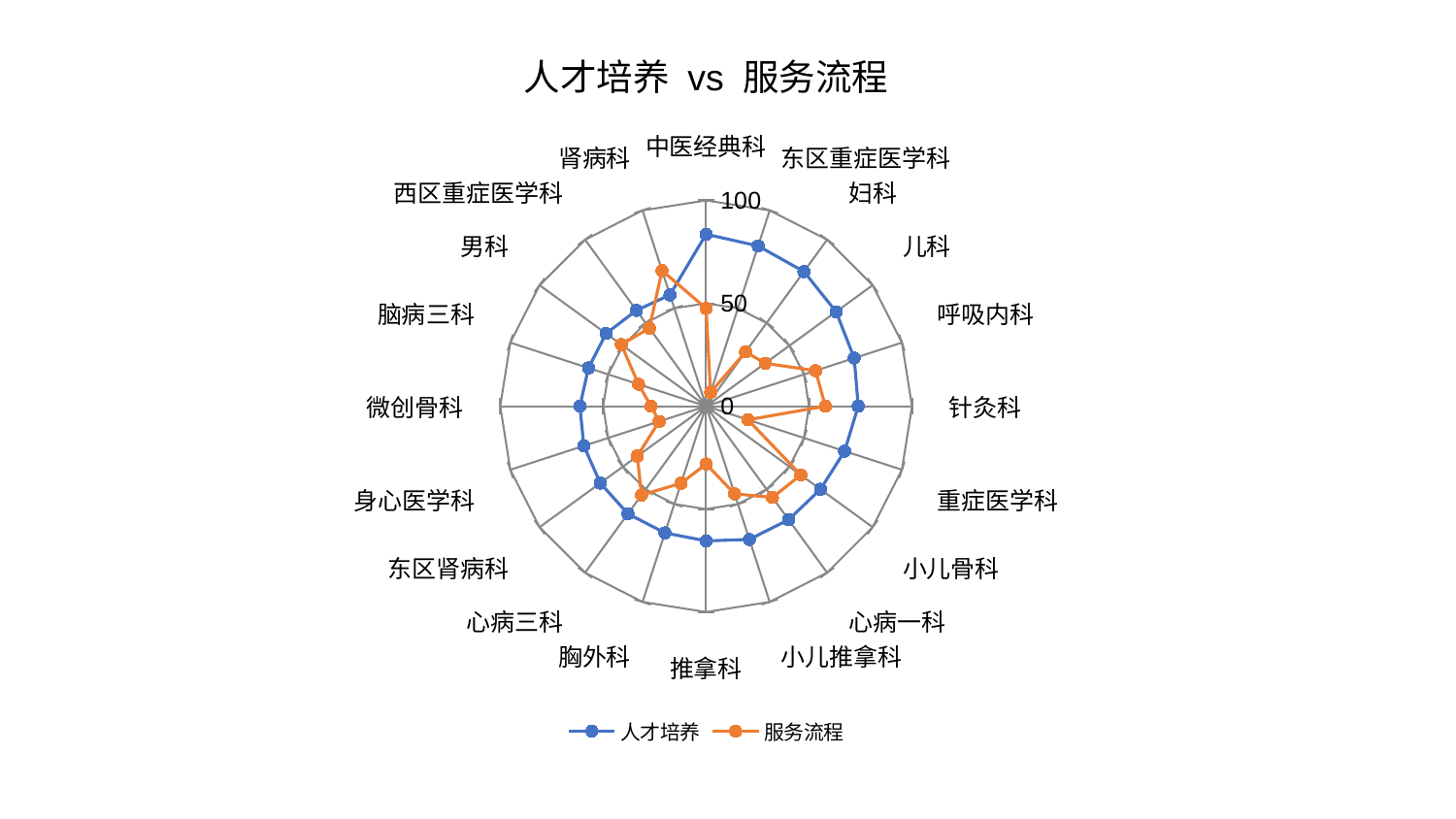

### Chart: 人才培养 vs 服务流程

| Category | 人才培养 | 服务流程 |
|---|---|---|
| 中医经典科 | 83.57223997374713 | 47.51242374395102 |
| 东区重症医学科 | 81.86022853627856 | 7.020303368819615 |
| 妇科 | 80.83475489443515 | 32.61843241130894 |
| 儿科 | 78.05654322250422 | 35.465529310771345 |
| 呼吸内科 | 75.66609034169288 | 55.91426322802941 |
| 针灸科 | 73.89291855948896 | 57.929093978147264 |
| 重症医学科 | 70.73844100047283 | 21.387325298835194 |
| 小儿骨科 | 68.69952006950422 | 56.8818520904078 |
| 心病一科 | 68.18556249977117 | 54.82147751103957 |
| 小儿推拿科 | 68.08737409467676 | 44.763575821647535 |
| 推拿科 | 65.45955068149887 | 28.094241232217463 |
| 胸外科 | 64.74690302266286 | 39.36379035955072 |
| 心病三科 | 64.63444106599373 | 53.37363730087593 |
| 东区肾病科 | 63.553801003489376 | 41.30824596787219 |
| 身心医学科 | 62.4604557495172 | 24.015127054479514 |
| 微创骨科 | 61.32053619090893 | 26.751087315267302 |
| 脑病三科 | 60.08721068482428 | 34.56008106578675 |
| 男科 | 60.079755975833514 | 50.91769679527236 |
| 西区重症医学科 | 57.55602496875414 | 46.84576952978023 |
| 肾病科 | 56.87290595013412 | 69.30975360394099 |
93